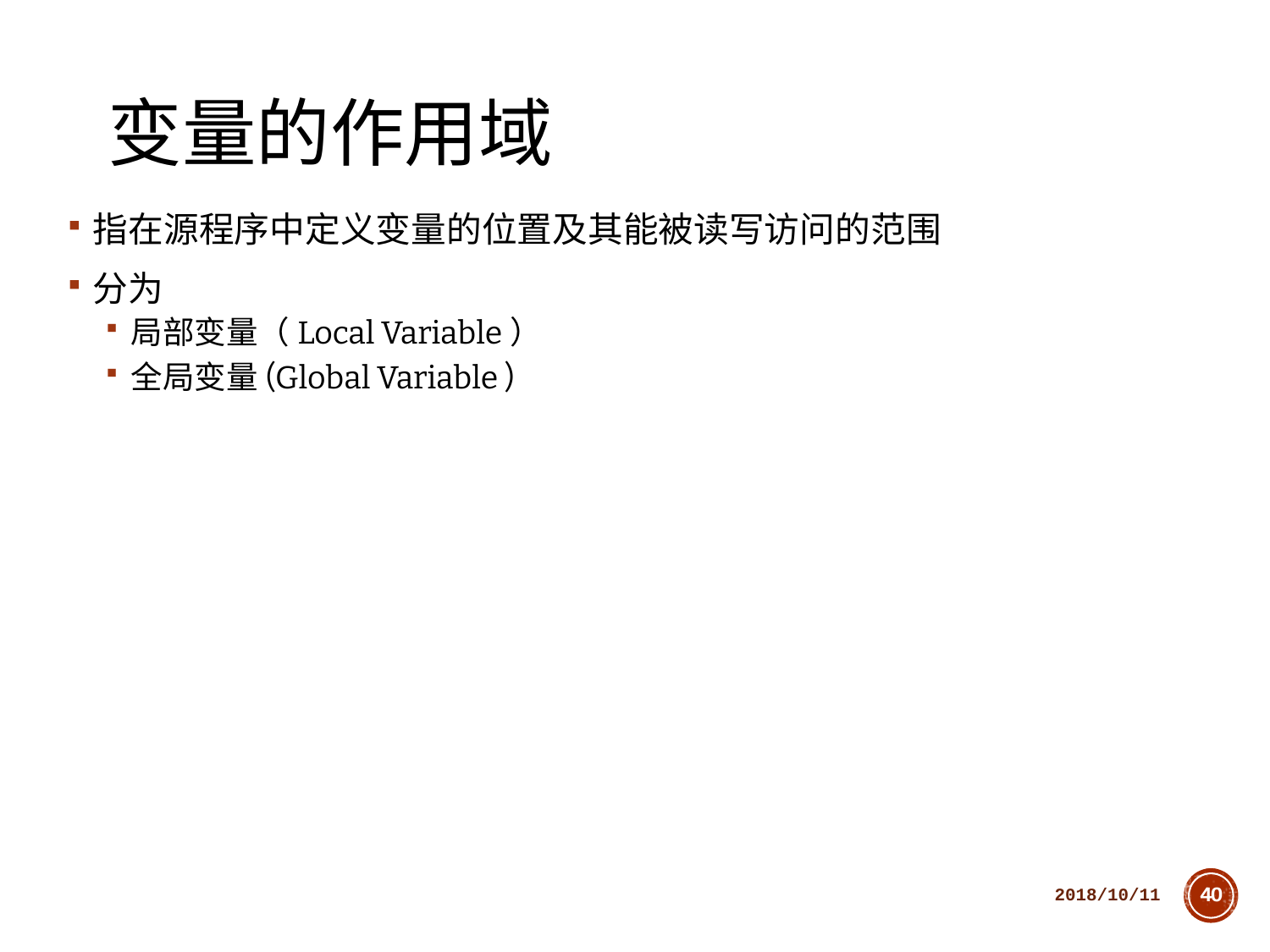

# 变量的作用域
指在源程序中定义变量的位置及其能被读写访问的范围
分为
局部变量（Local Variable）
全局变量(Global Variable )

2018/10/11
40